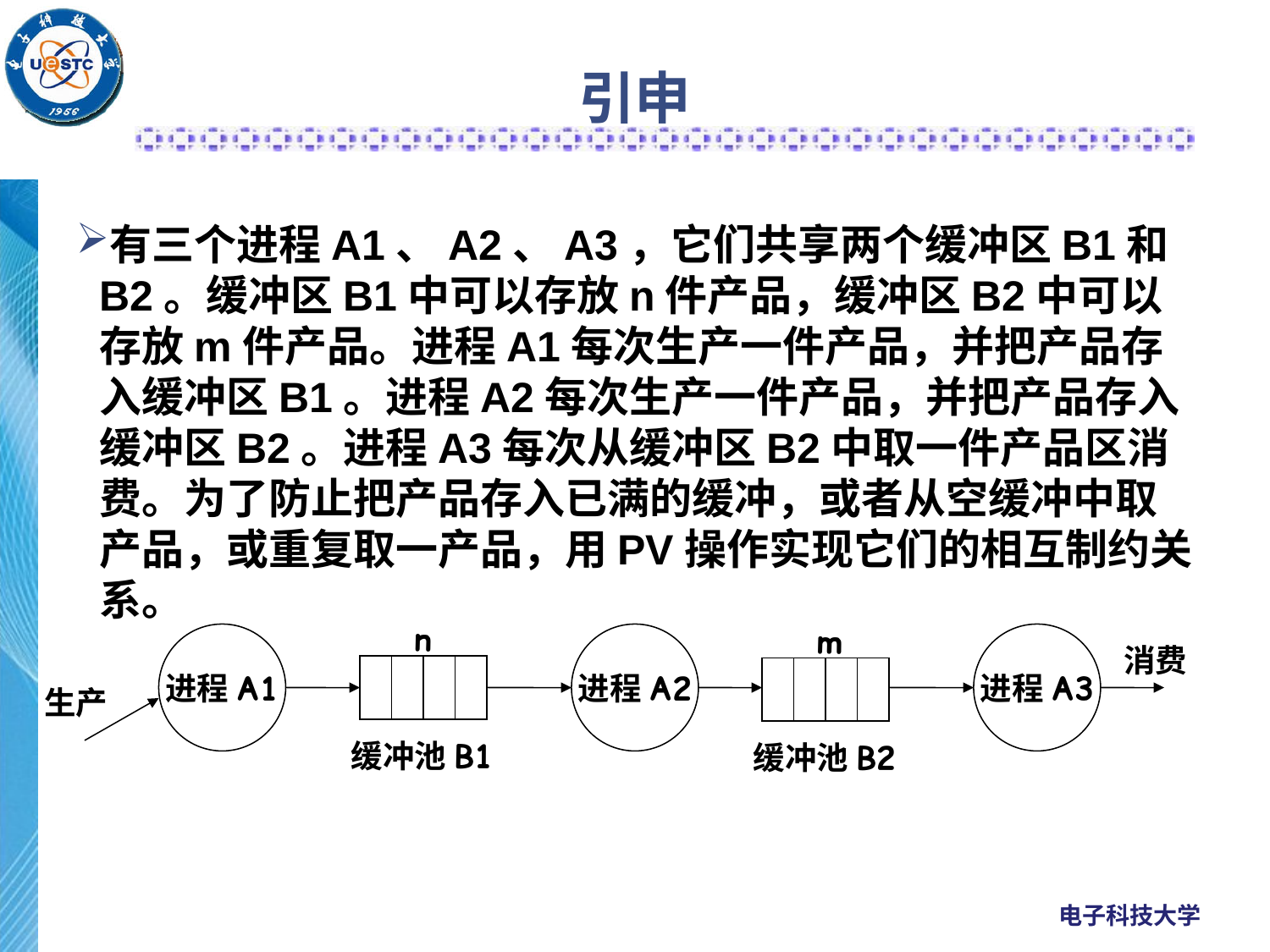

# 引申
有三个进程A1、A2、A3，它们共享两个缓冲区B1和B2。缓冲区B1中可以存放n件产品，缓冲区B2中可以存放m件产品。进程A1每次生产一件产品，并把产品存入缓冲区B1。进程A2每次生产一件产品，并把产品存入缓冲区B2。进程A3每次从缓冲区B2中取一件产品区消费。为了防止把产品存入已满的缓冲，或者从空缓冲中取产品，或重复取一产品，用PV操作实现它们的相互制约关系。

n
m
进程A1
进程A2
进程A3
消费

生产

缓冲池B1
缓冲池B2